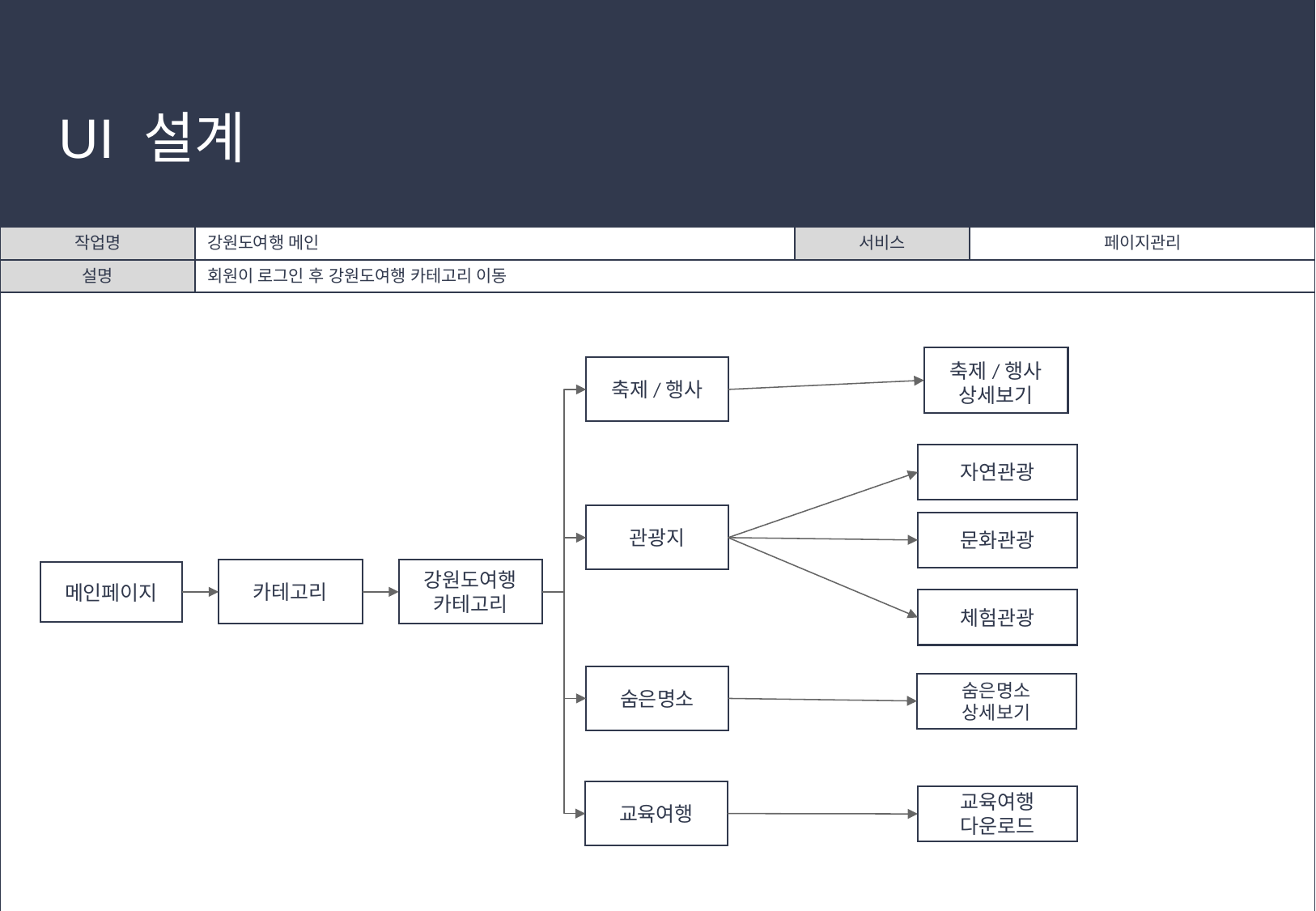

# UI 설계
| 작업명 | 강원도여행 메인 | 서비스 | 페이지관리 |
| --- | --- | --- | --- |
| 설명 | 회원이 로그인 후 강원도여행 카테고리 이동 |  |  |
|  |  |  |  |

축제/행사
상세보기

축제/행사
자연관광
관광지
문화관광
카테고리
강원도여행
카테고리
메인페이지
체험관광
숨은명소
숨은명소
상세보기
교육여행
교육여행
다운로드